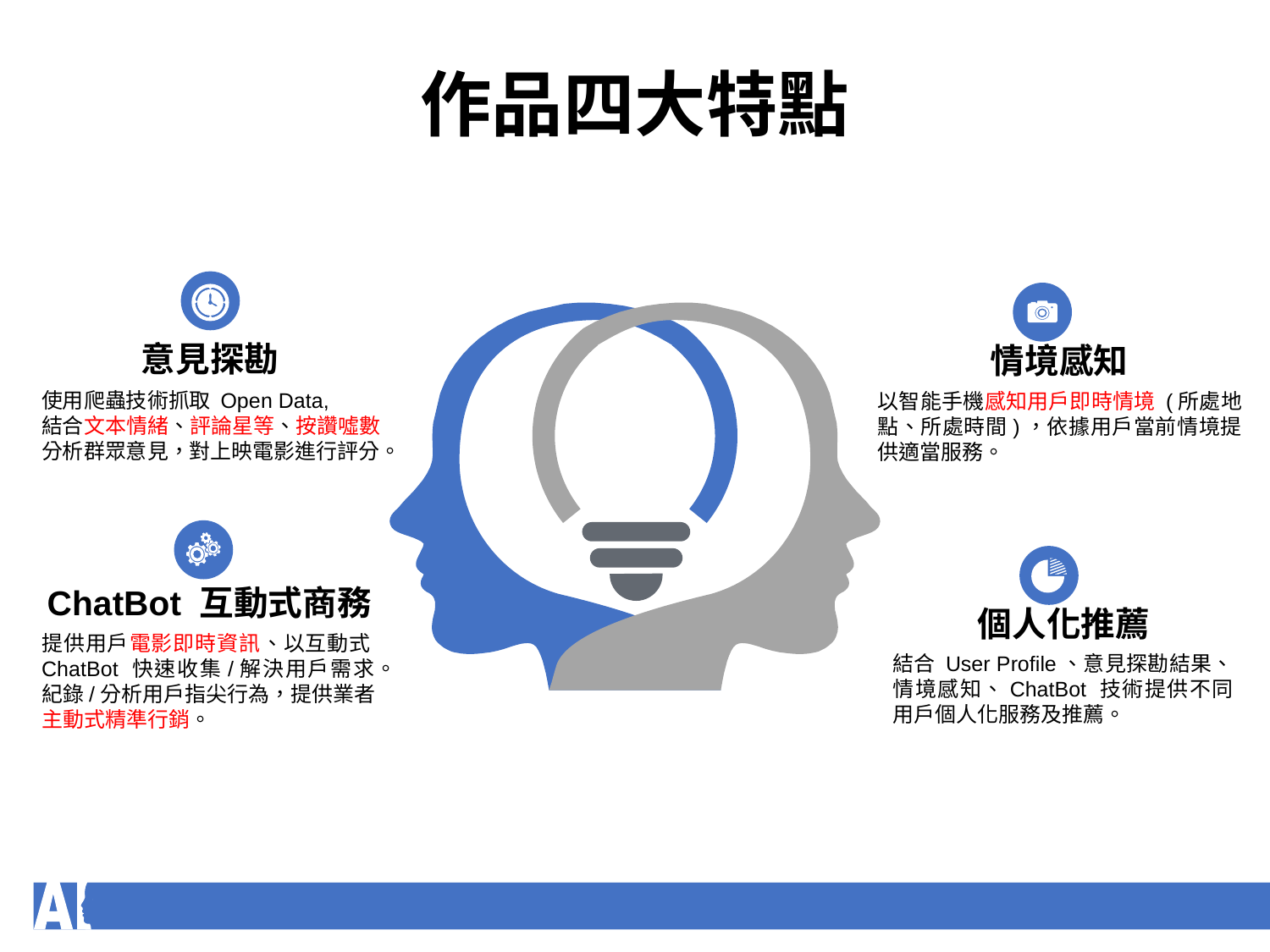

作品四大特點

意見探勘
使用爬蟲技術抓取 Open Data,
結合文本情緒、評論星等、按讚噓數分析群眾意見，對上映電影進行評分。
情境感知
以智能手機感知用戶即時情境 (所處地點、所處時間)，依據用戶當前情境提供適當服務。

ChatBot 互動式商務
提供用戶電影即時資訊、以互動式ChatBot 快速收集/解決用戶需求。紀錄/分析用戶指尖行為，提供業者主動式精準行銷。
個人化推薦
結合 User Profile、意見探勘結果、情境感知、ChatBot 技術提供不同用戶個人化服務及推薦。